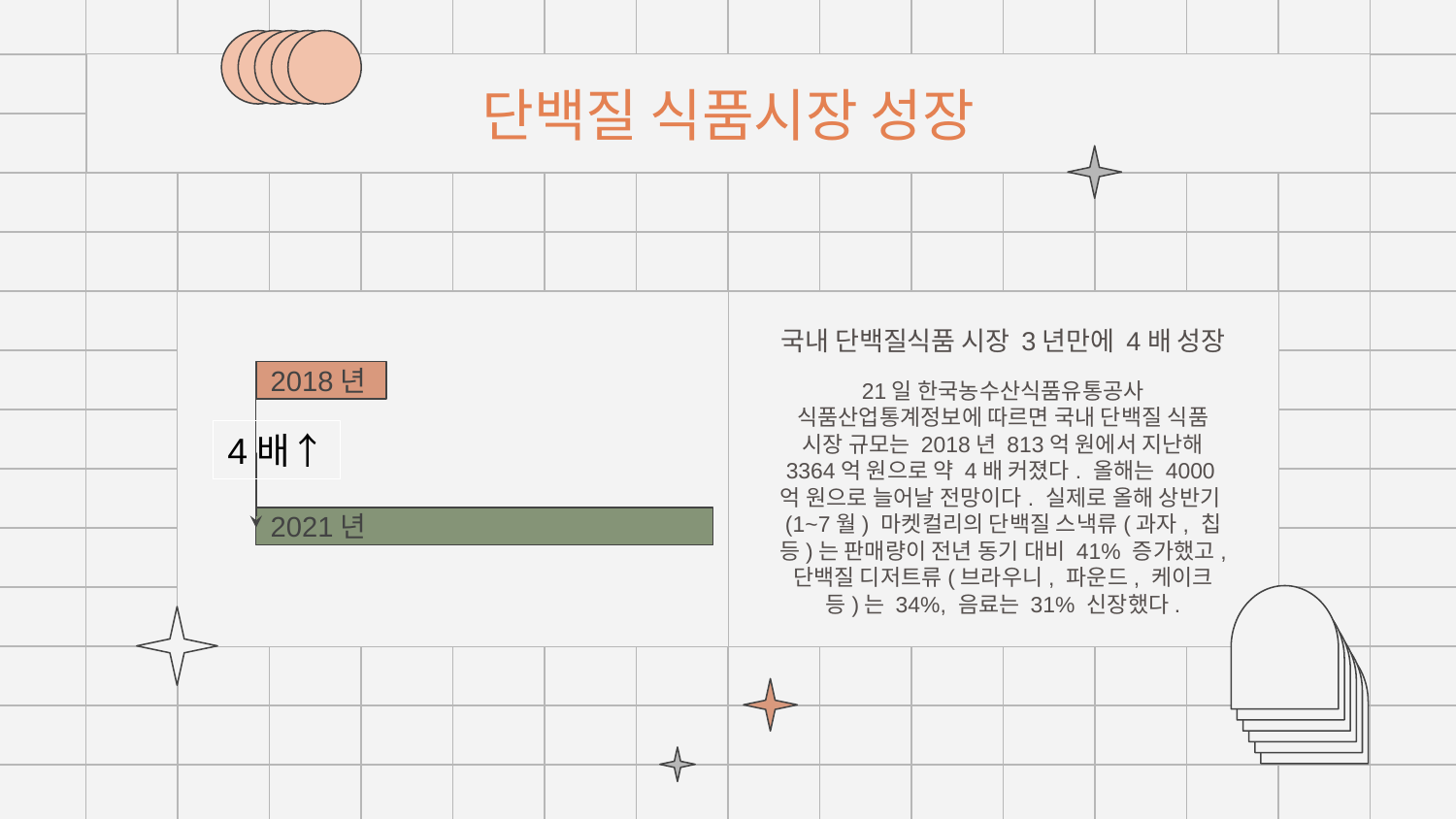

# 단백질 식품시장 성장

국내 단백질식품 시장 3년만에 4배 성장
2018년
21일 한국농수산식품유통공사 식품산업통계정보에 따르면 국내 단백질 식품 시장 규모는 2018년 813억 원에서 지난해 3364억 원으로 약 4배 커졌다. 올해는 4000억 원으로 늘어날 전망이다. 실제로 올해 상반기(1~7월) 마켓컬리의 단백질 스낵류(과자, 칩 등)는 판매량이 전년 동기 대비 41% 증가했고, 단백질 디저트류(브라우니, 파운드, 케이크 등)는 34%, 음료는 31% 신장했다.
4배↑
2021년